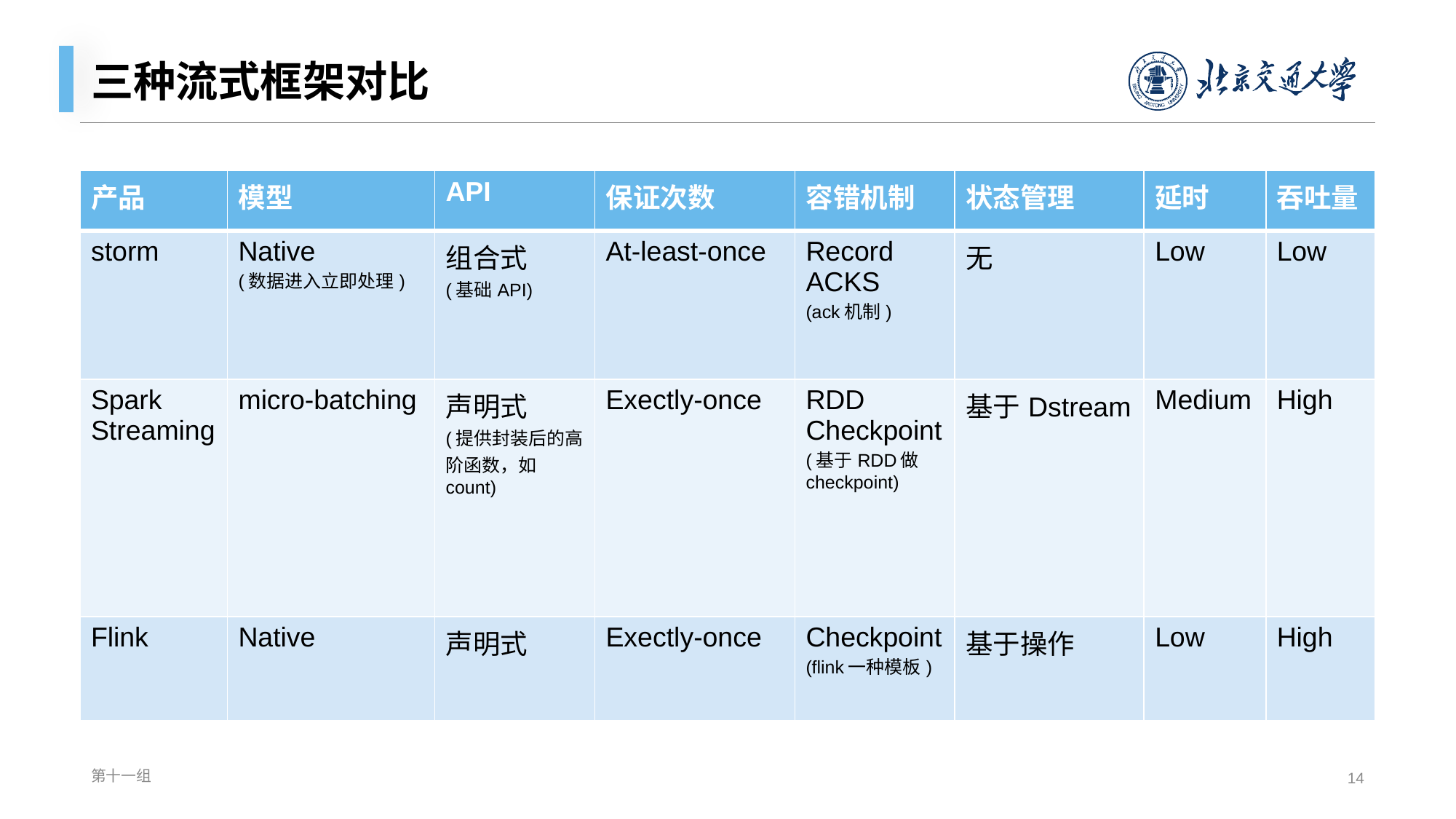

# 三种流式框架对比
| 产品 | 模型 | API | 保证次数 | 容错机制 | 状态管理 | 延时 | 吞吐量 |
| --- | --- | --- | --- | --- | --- | --- | --- |
| storm | Native (数据进入立即处理) | 组合式 (基础API) | At-least-once | Record ACKS (ack机制) | 无 | Low | Low |
| Spark Streaming | micro-batching | 声明式 (提供封装后的高阶函数，如count) | Exectly-once | RDD Checkpoint (基于RDD做checkpoint) | 基于Dstream | Medium | High |
| Flink | Native | 声明式 | Exectly-once | Checkpoint (flink一种模板) | 基于操作 | Low | High |
第十一组
14